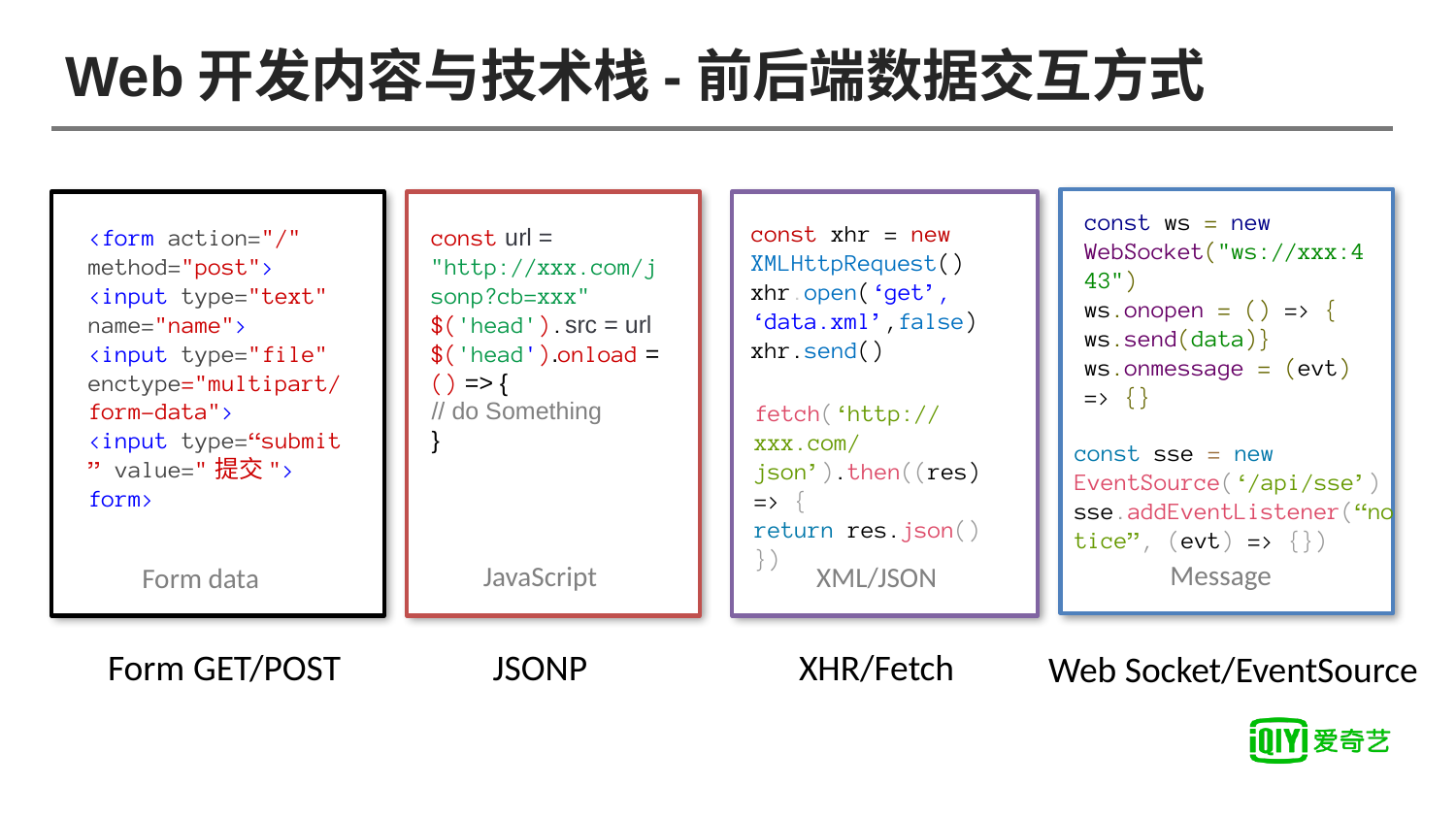

# Web开发内容与技术栈-前后端数据交互方式

const ws = new WebSocket("ws://xxx:443")
ws.onopen = () => {
ws.send(data)}
ws.onmessage = (evt) => {}
const xhr = new XMLHttpRequest()
xhr.open(‘get’, ‘data.xml’,false)
xhr.send()
<form action="/"
method="post">
<input type="text" name="name">
<input type="file" enctype="multipart/form-data">
<input type=“submit” value="提交">
form>
const url = "http://xxx.com/jsonp?cb=xxx"
$('head').src = url
$('head').onload = () => {
// do Something
}
fetch(‘http://xxx.com/json’).then((res) => {
return res.json()
})
const sse = new EventSource(‘/api/sse’)
sse.addEventListener(“notice”, (evt) => {})
Message
JavaScript
XML/JSON
Form data
Form GET/POST
JSONP
XHR/Fetch
Web Socket/EventSource